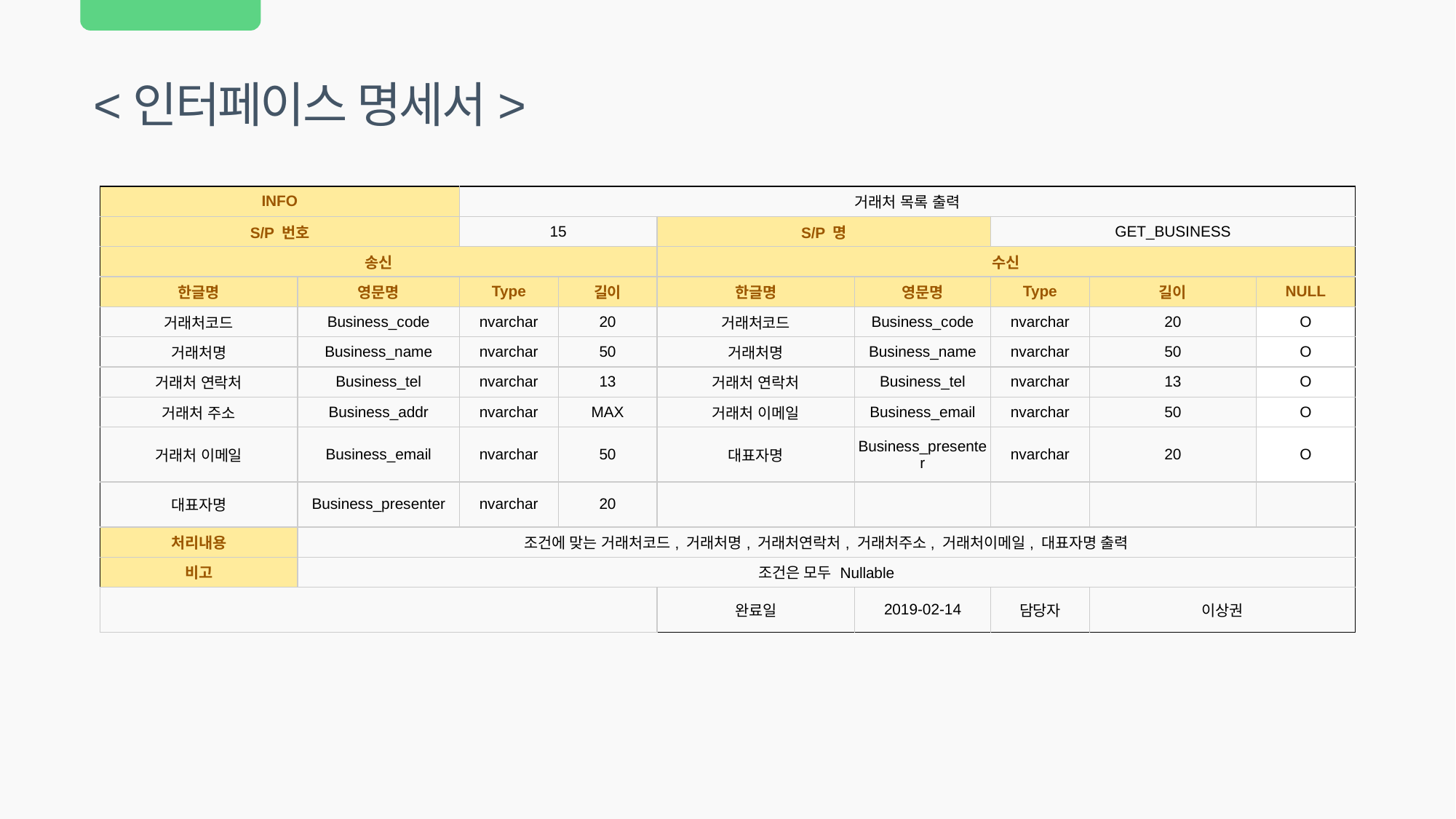

<인터페이스 명세서>
| INFO |  | 거래처 목록 출력 |  |  |  |  |  |  |
| --- | --- | --- | --- | --- | --- | --- | --- | --- |
| S/P 번호 |  | 15 |  | S/P 명 |  | GET\_BUSINESS |  |  |
| 송신 |  |  |  | 수신 |  |  |  |  |
| 한글명 | 영문명 | Type | 길이 | 한글명 | 영문명 | Type | 길이 | NULL |
| 거래처코드 | Business\_code | nvarchar | 20 | 거래처코드 | Business\_code | nvarchar | 20 | O |
| 거래처명 | Business\_name | nvarchar | 50 | 거래처명 | Business\_name | nvarchar | 50 | O |
| 거래처 연락처 | Business\_tel | nvarchar | 13 | 거래처 연락처 | Business\_tel | nvarchar | 13 | O |
| 거래처 주소 | Business\_addr | nvarchar | MAX | 거래처 이메일 | Business\_email | nvarchar | 50 | O |
| 거래처 이메일 | Business\_email | nvarchar | 50 | 대표자명 | Business\_presenter | nvarchar | 20 | O |
| 대표자명 | Business\_presenter | nvarchar | 20 |  |  |  |  |  |
| 처리내용 | 조건에 맞는 거래처코드, 거래처명, 거래처연락처, 거래처주소, 거래처이메일, 대표자명 출력 |  |  |  |  |  |  |  |
| 비고 | 조건은 모두 Nullable |  |  |  |  |  |  |  |
|  |  |  |  | 완료일 | 2019-02-14 | 담당자 | 이상권 |  |